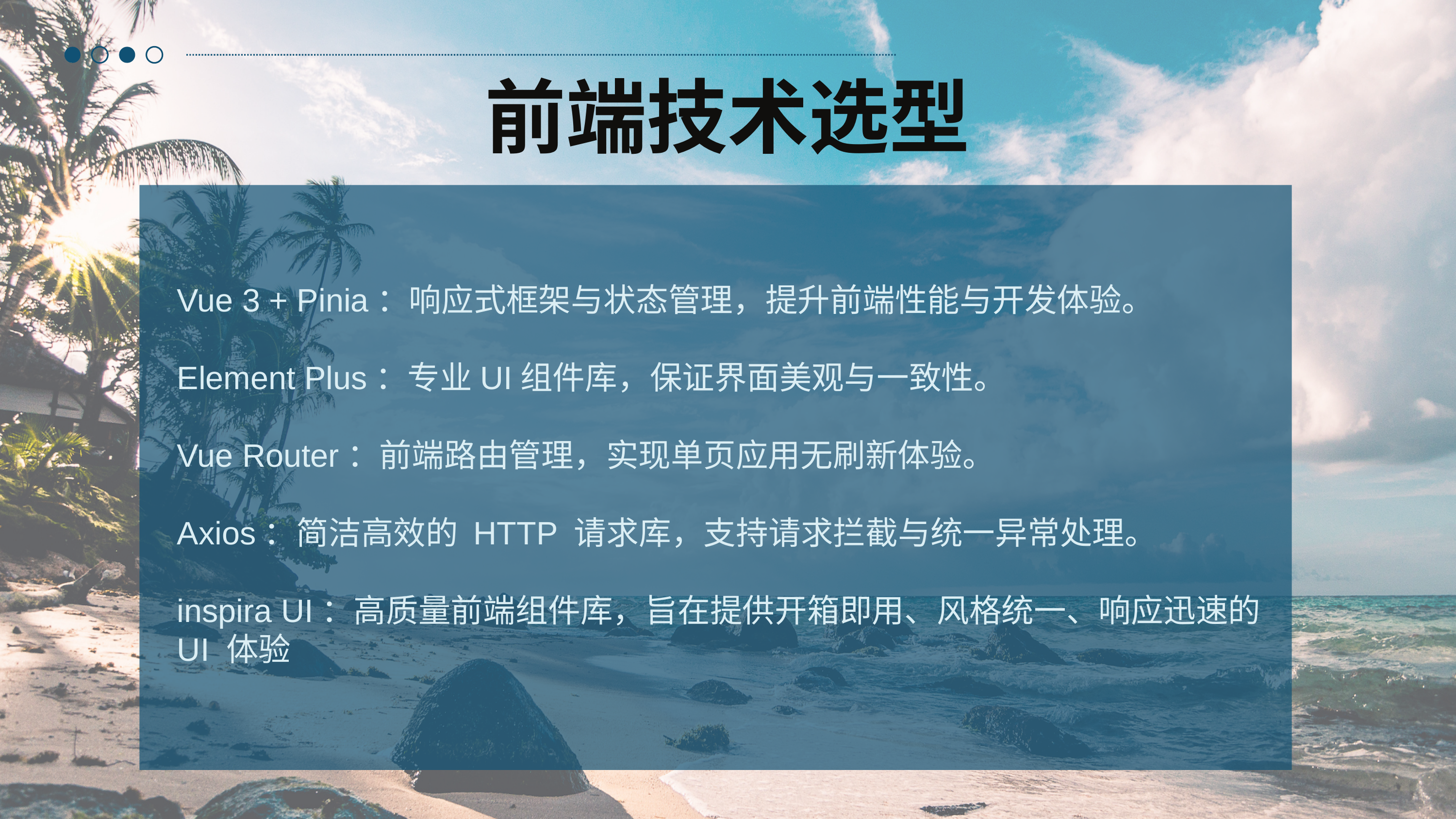

前端技术选型

Vue 3 + Pinia：响应式框架与状态管理，提升前端性能与开发体验。

Element Plus：专业UI组件库，保证界面美观与一致性。

Vue Router：前端路由管理，实现单页应用无刷新体验。

Axios：简洁高效的 HTTP 请求库，支持请求拦截与统一异常处理。

inspira UI：高质量前端组件库，旨在提供开箱即用、风格统一、响应迅速的 UI 体验